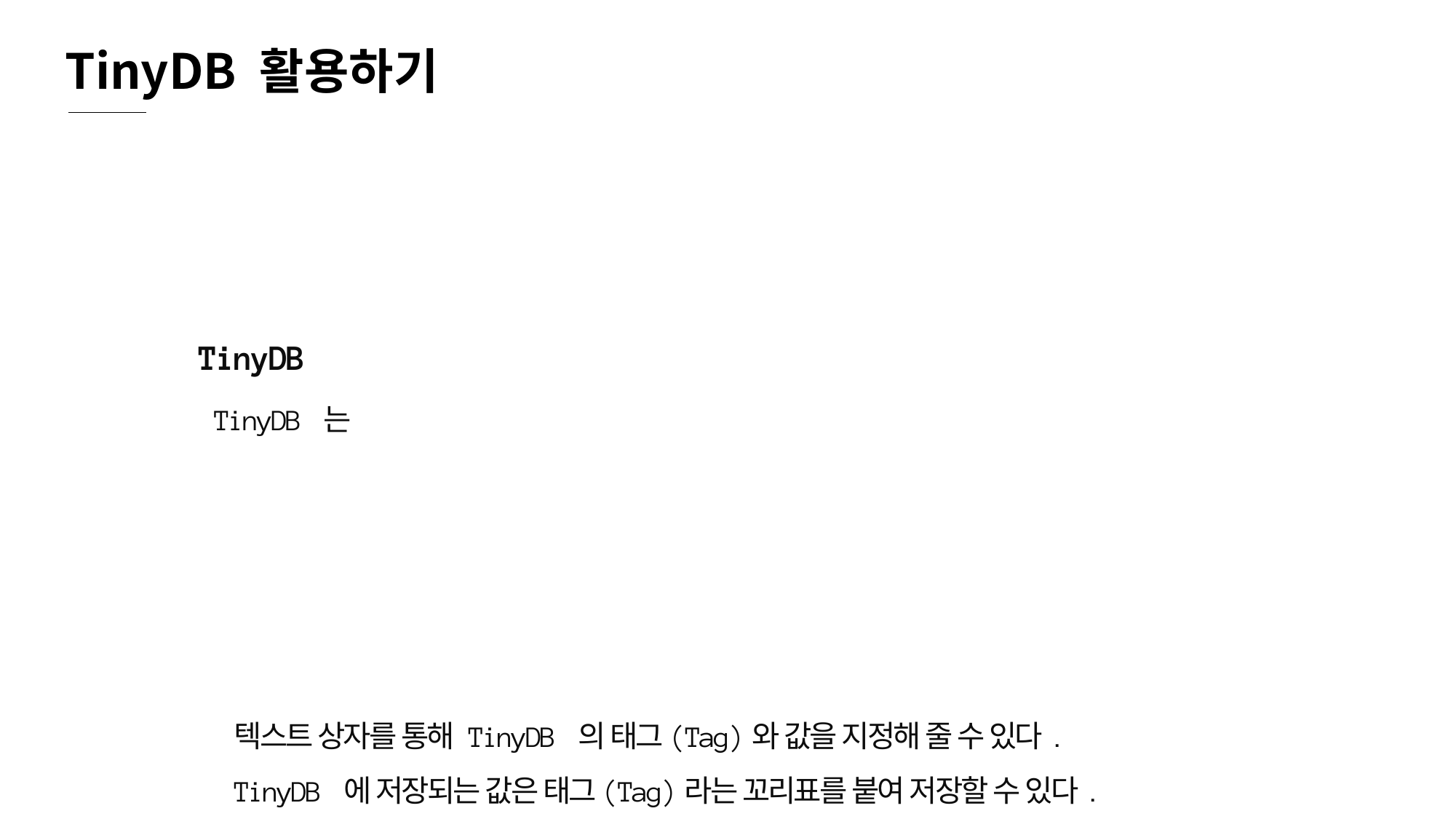

TinyDB 활용하기
TinyDB
TinyDB 는
텍스트 상자를 통해 TinyDB 의 태그(Tag)와 값을 지정해 줄 수 있다.
TinyDB 에 저장되는 값은 태그(Tag)라는 꼬리표를 붙여 저장할 수 있다.
저장한 값은 태그를 통해 불러올 수 있다.
만약, 사용자가 불러오려는 태그가 없을 경우 반환 값을 지정해서 출력해 줄 수 있다.